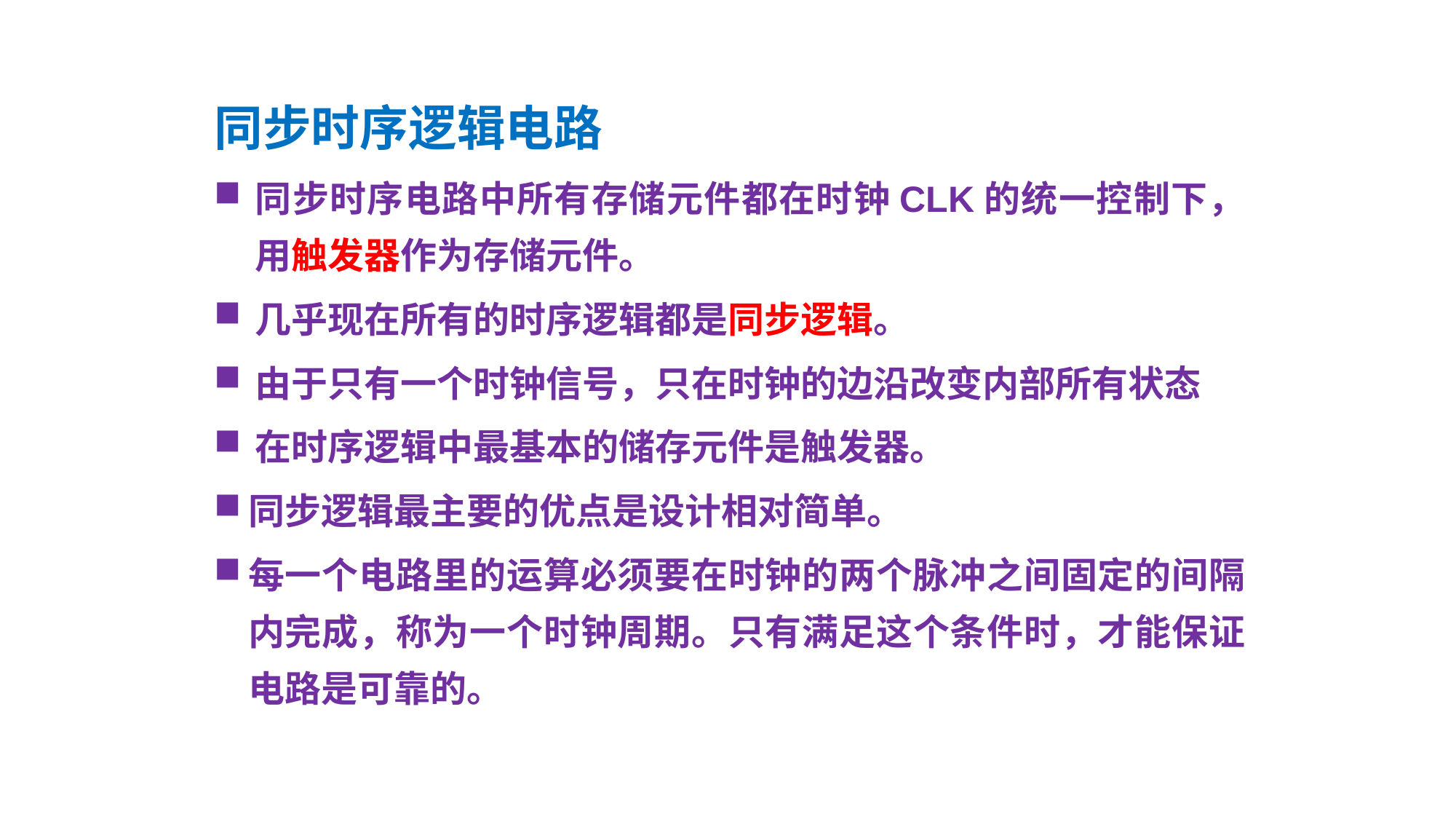

同步时序逻辑电路
同步时序电路中所有存储元件都在时钟CLK的统一控制下，用触发器作为存储元件。
几乎现在所有的时序逻辑都是同步逻辑。
由于只有一个时钟信号，只在时钟的边沿改变内部所有状态
在时序逻辑中最基本的储存元件是触发器。
同步逻辑最主要的优点是设计相对简单。
每一个电路里的运算必须要在时钟的两个脉冲之间固定的间隔内完成，称为一个时钟周期。只有满足这个条件时，才能保证电路是可靠的。